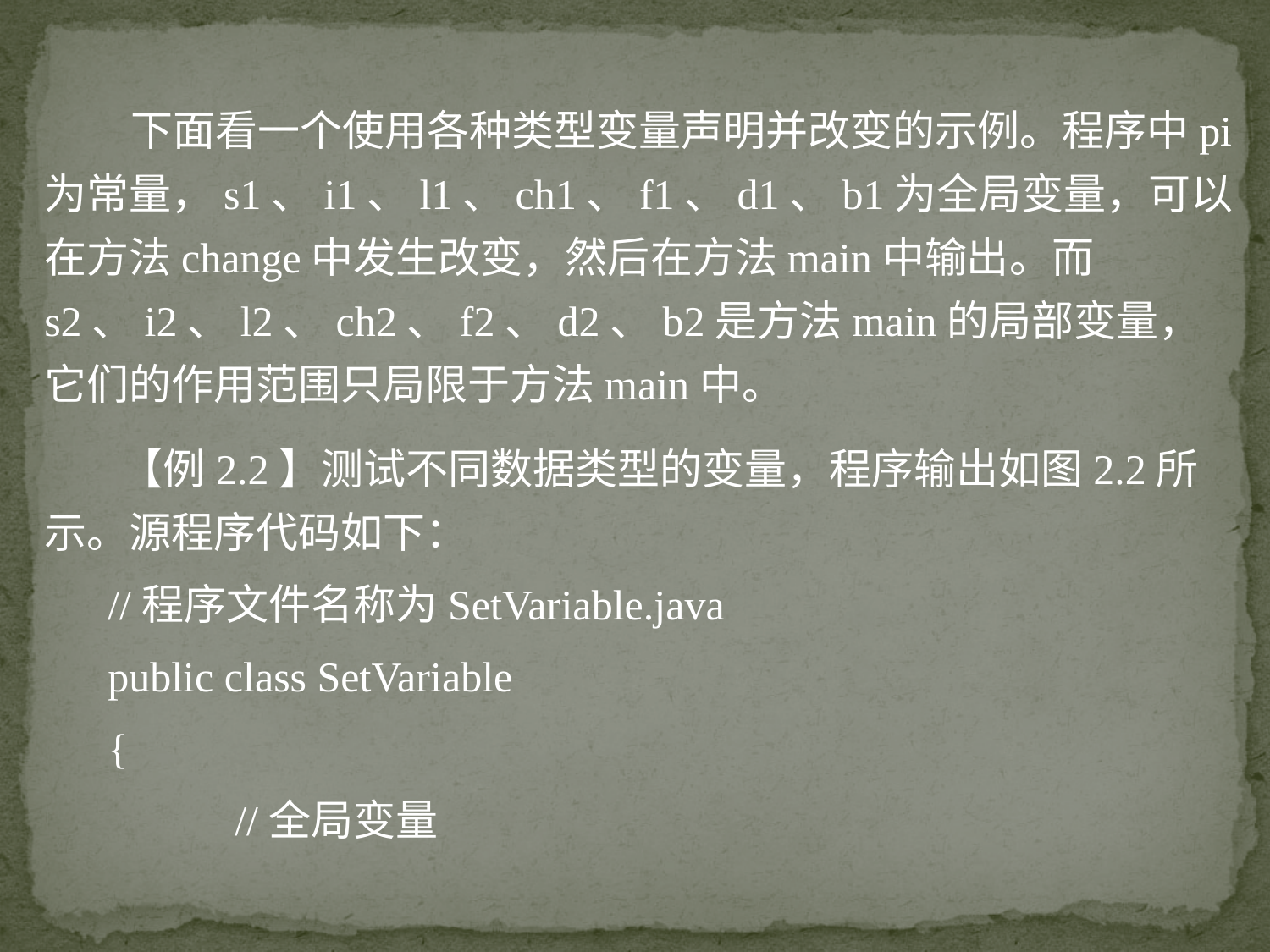

下面看一个使用各种类型变量声明并改变的示例。程序中pi为常量，s1、i1、l1、ch1、f1、d1、b1为全局变量，可以在方法change中发生改变，然后在方法main中输出。而s2、i2、l2、ch2、f2、d2、b2是方法main的局部变量，它们的作用范围只局限于方法main中。
       【例2.2】测试不同数据类型的变量，程序输出如图2.2所示。源程序代码如下：
//程序文件名称为SetVariable.java
public class SetVariable
{
	//全局变量